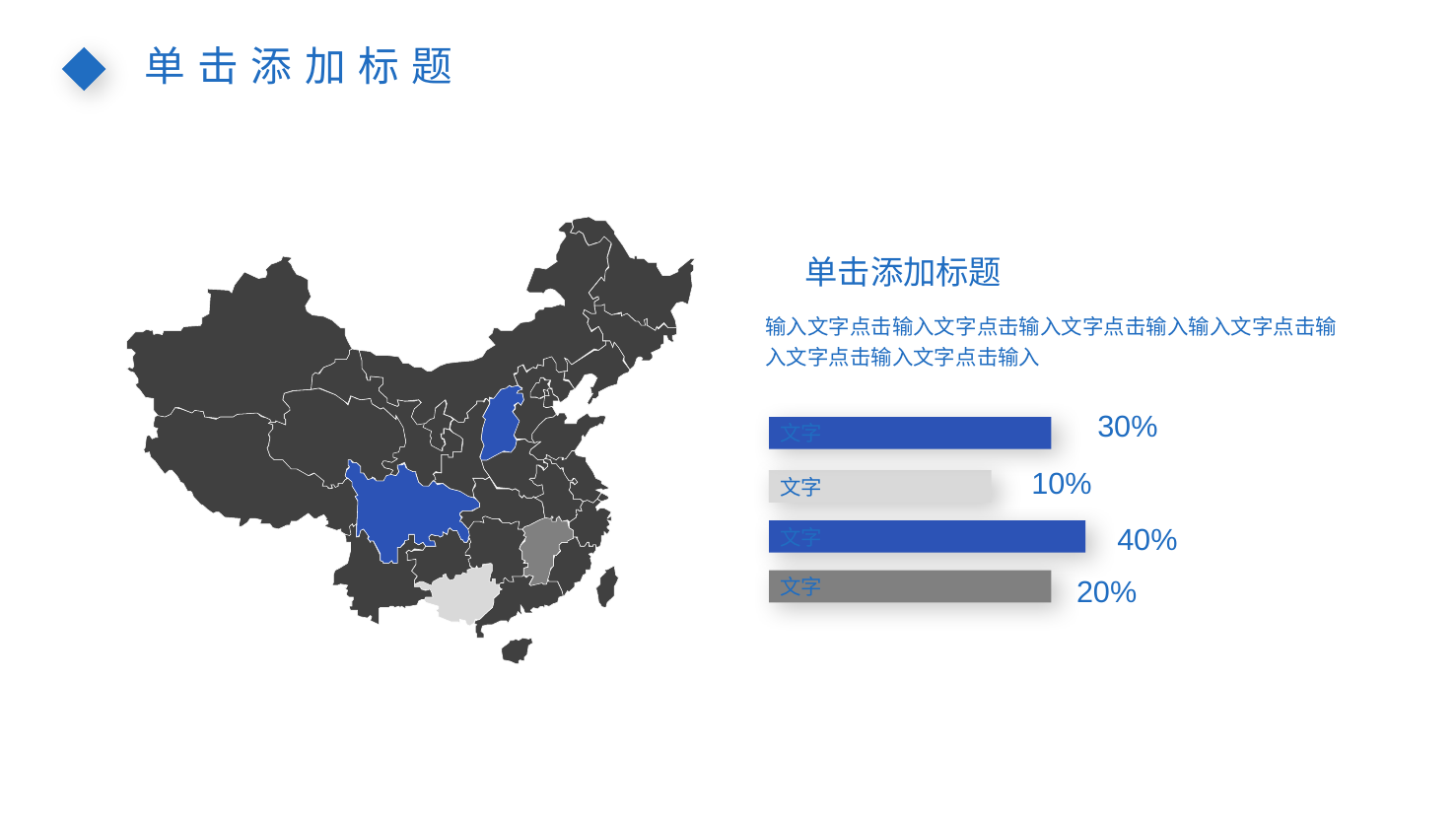

单击添加标题

单击添加标题
输入文字点击输入文字点击输入文字点击输入输入文字点击输入文字点击输入文字点击输入
30%
文字
10%
文字
40%
文字
20%
文字